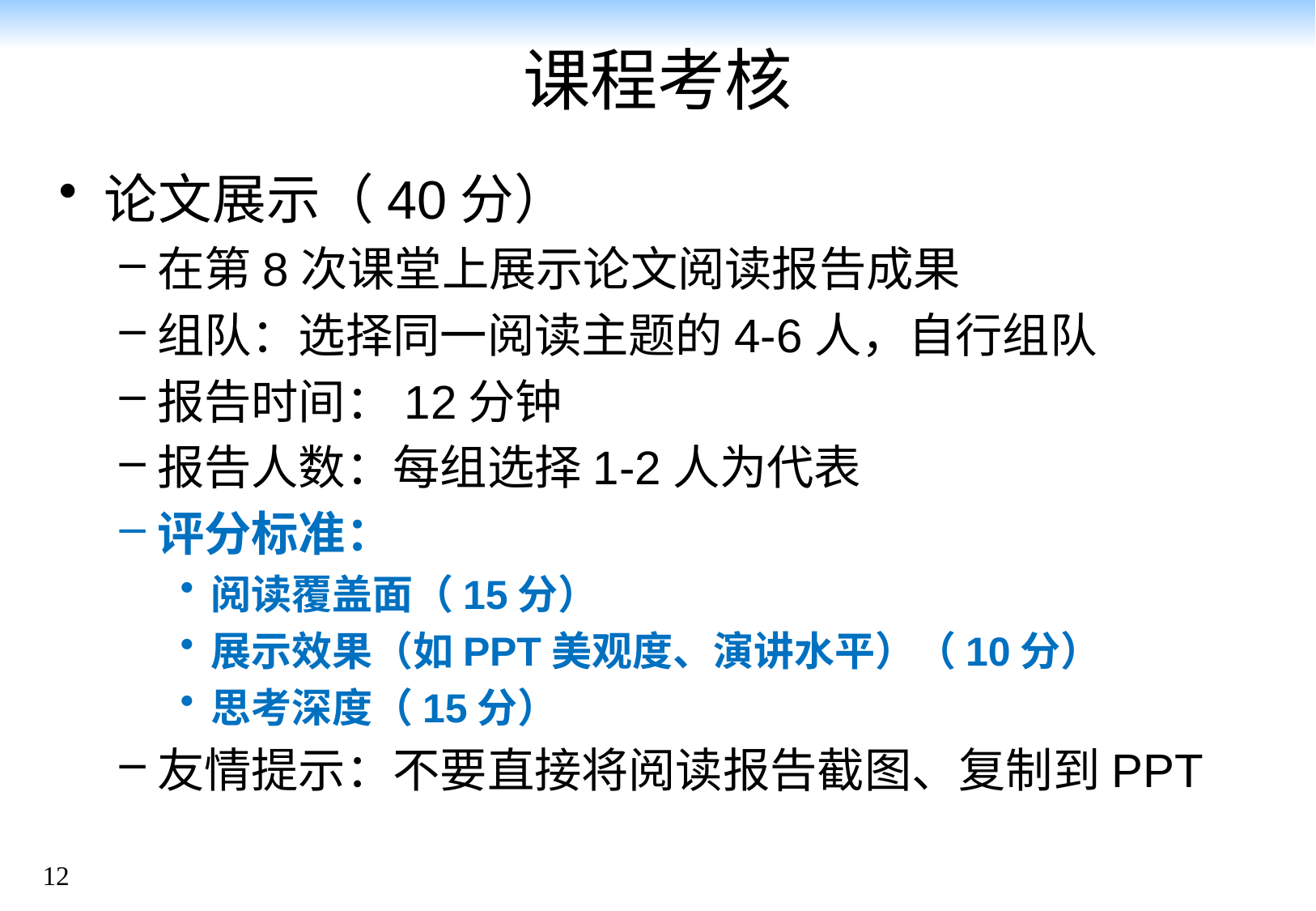

# 课程考核
论文展示（40分）
在第8次课堂上展示论文阅读报告成果
组队：选择同一阅读主题的4-6人，自行组队
报告时间：12分钟
报告人数：每组选择1-2人为代表
评分标准：
阅读覆盖面（15分）
展示效果（如PPT美观度、演讲水平）（10分）
思考深度（15分）
友情提示：不要直接将阅读报告截图、复制到PPT